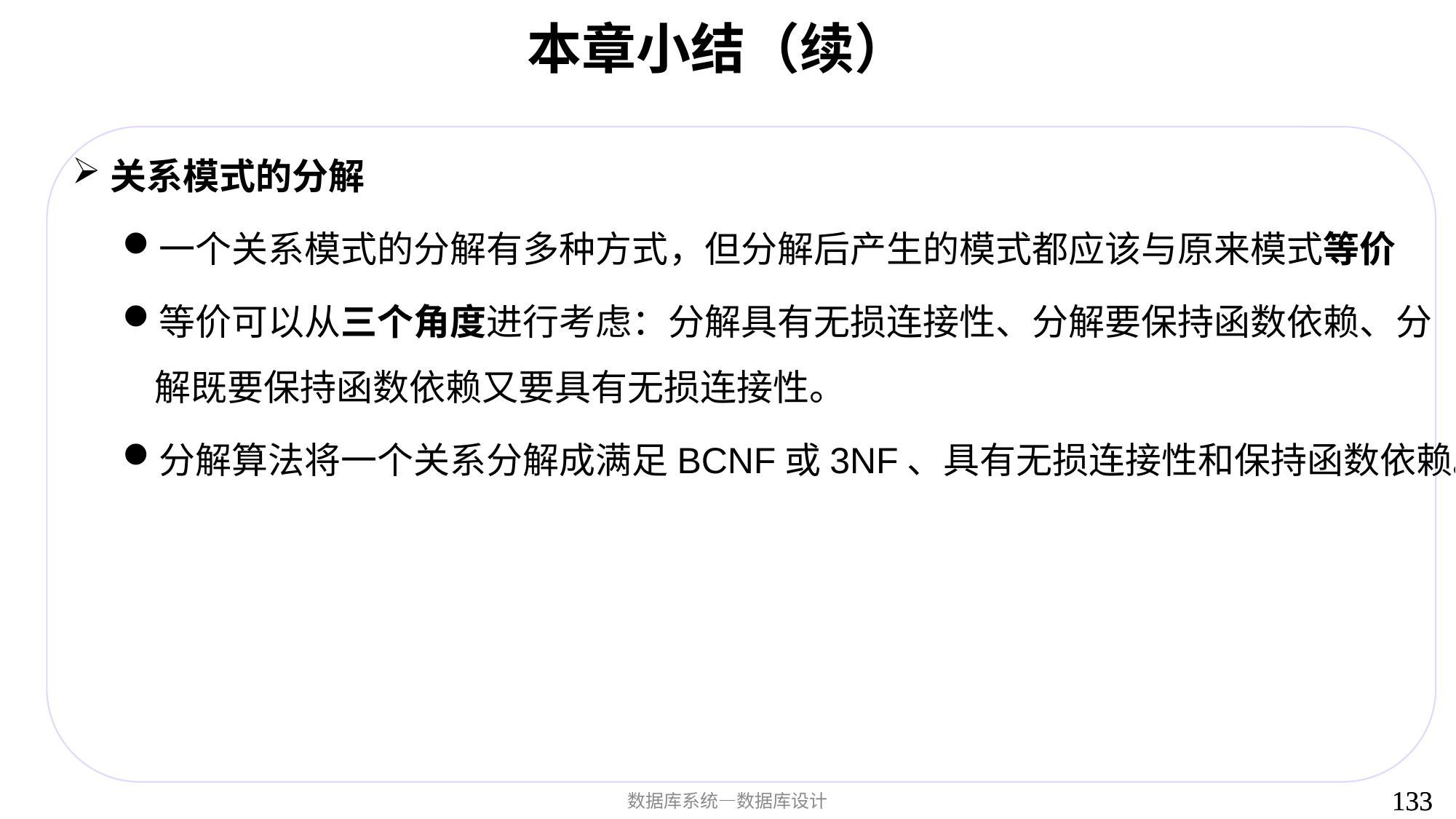

# 本章小结（续）
关系模式的分解
一个关系模式的分解有多种方式，但分解后产生的模式都应该与原来模式等价
等价可以从三个角度进行考虑：分解具有无损连接性、分解要保持函数依赖、分解既要保持函数依赖又要具有无损连接性。
分解算法将一个关系分解成满足BCNF或3NF、具有无损连接性和保持函数依赖。

133
133
数据库系统—数据库设计